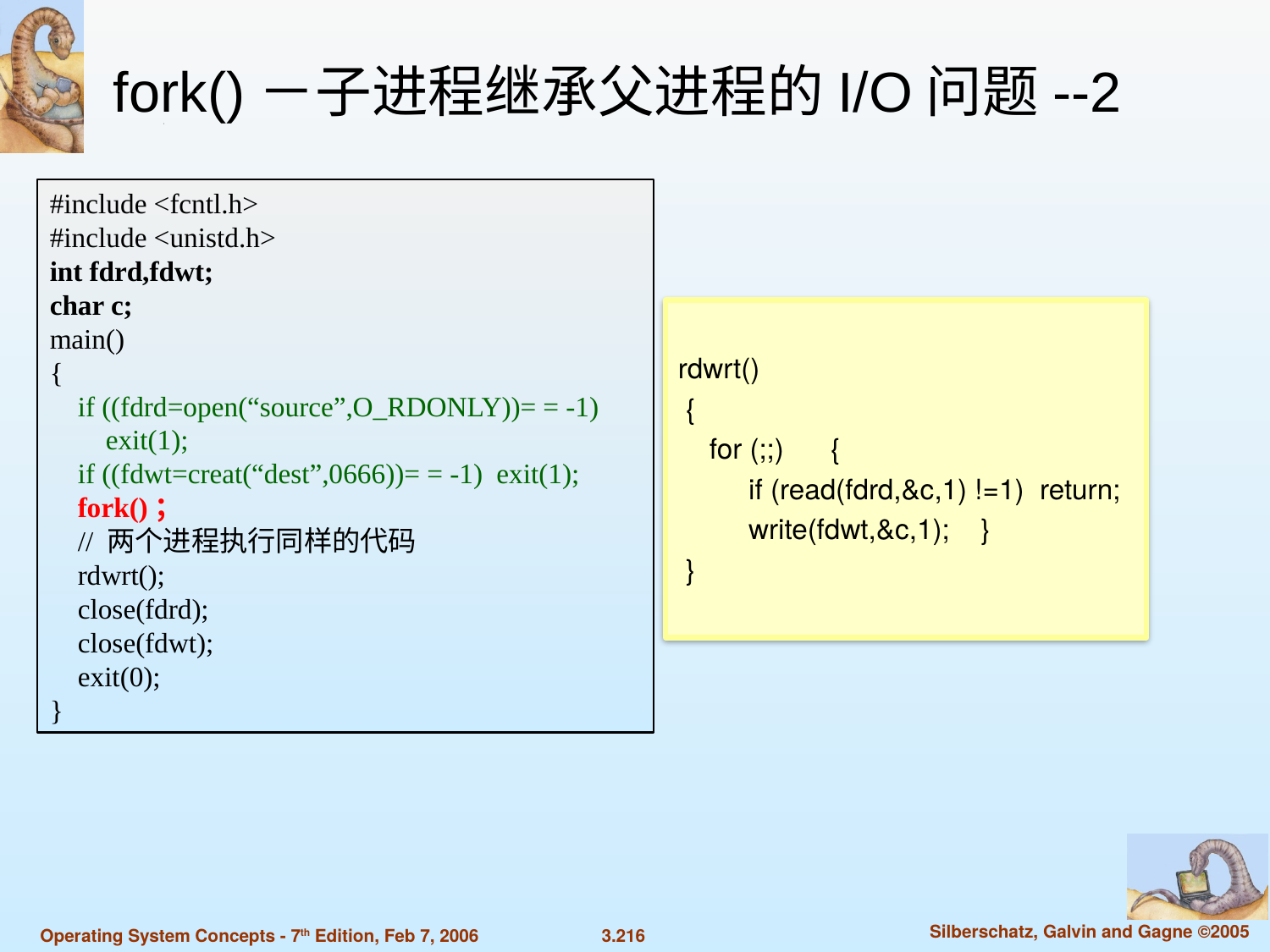

fork()－子进程继承父进程的I/O问题--2
#include <fcntl.h>
#include <unistd.h>
int fdrd,fdwt;
char c;
main()
{
    if ((fdrd=open(“source”,O_RDONLY))= = -1)
        exit(1);
    if ((fdwt=creat(“dest”,0666))= = -1)  exit(1);
    fork()；
    // 两个进程执行同样的代码
    rdwrt();
    close(fdrd);
    close(fdwt);
    exit(0);
}

rdwrt()
 {
    for (;;)      {
         if (read(fdrd,&c,1) !=1)  return;
         write(fdwt,&c,1);    }
 }